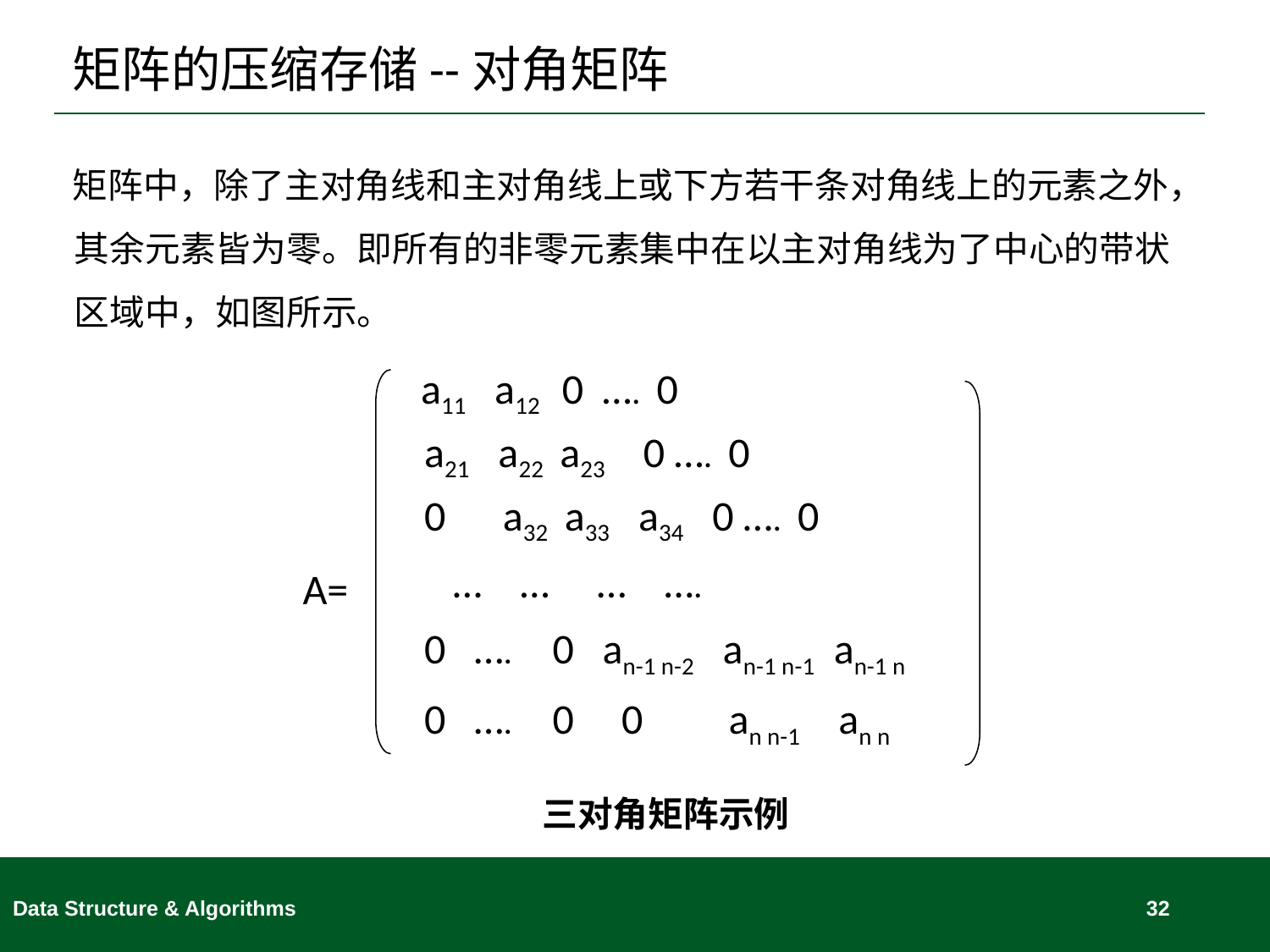

# 矩阵的压缩存储--对角矩阵
矩阵中，除了主对角线和主对角线上或下方若干条对角线上的元素之外，其余元素皆为零。即所有的非零元素集中在以主对角线为了中心的带状区域中，如图所示。
a11   a12    0  ….  0

a21   a22   a23    0 ….  0
0      a32   a33   a34   0 ….  0
   …    …     …    ….
A=
0   ….     0   an-1 n-2   an-1 n-1  an-1 n
0   ….     0     0         an n-1    an n
三对角矩阵示例
Data Structure & Algorithms
32